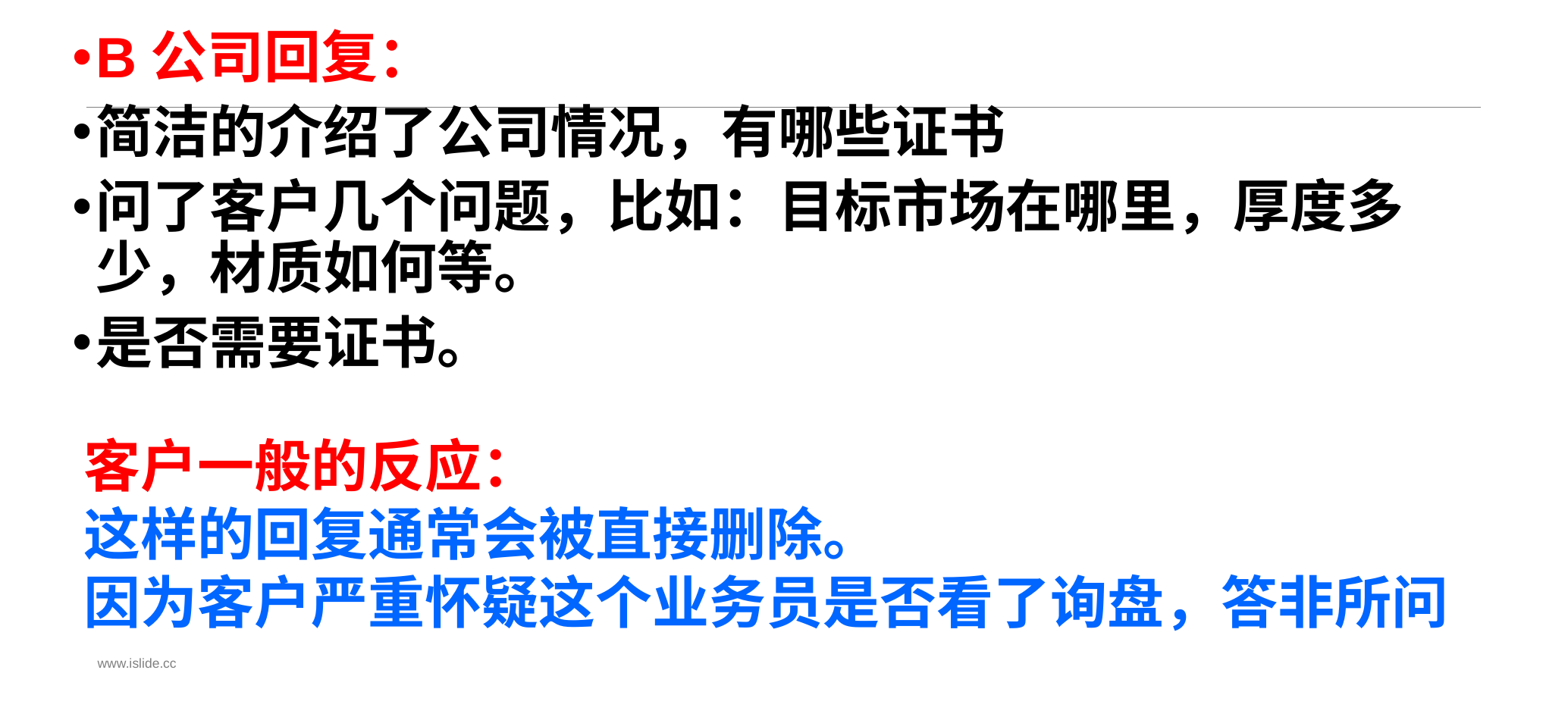

B公司回复：
简洁的介绍了公司情况，有哪些证书
问了客户几个问题，比如：目标市场在哪里，厚度多少，材质如何等。
是否需要证书。

客户一般的反应：
这样的回复通常会被直接删除。
因为客户严重怀疑这个业务员是否看了询盘，答非所问
www.islide.cc
26